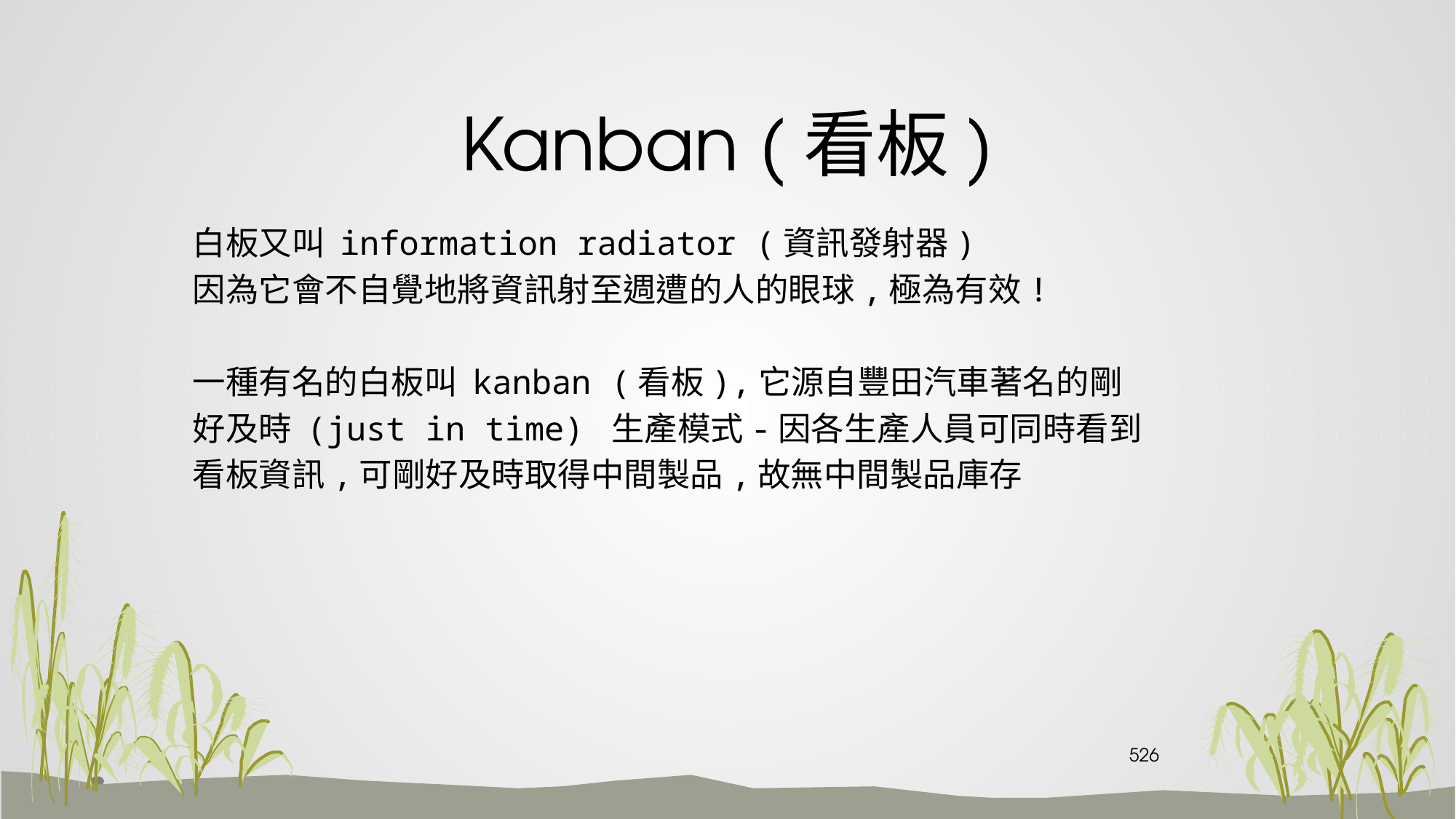

# Kanban (看板)
白板又叫 information radiator (資訊發射器)
因為它會不自覺地將資訊射至週遭的人的眼球,極為有效!

一種有名的白板叫 kanban (看板),它源自豐田汽車著名的剛
好及時 (just in time) 生產模式-因各生產人員可同時看到
看板資訊,可剛好及時取得中間製品,故無中間製品庫存

526